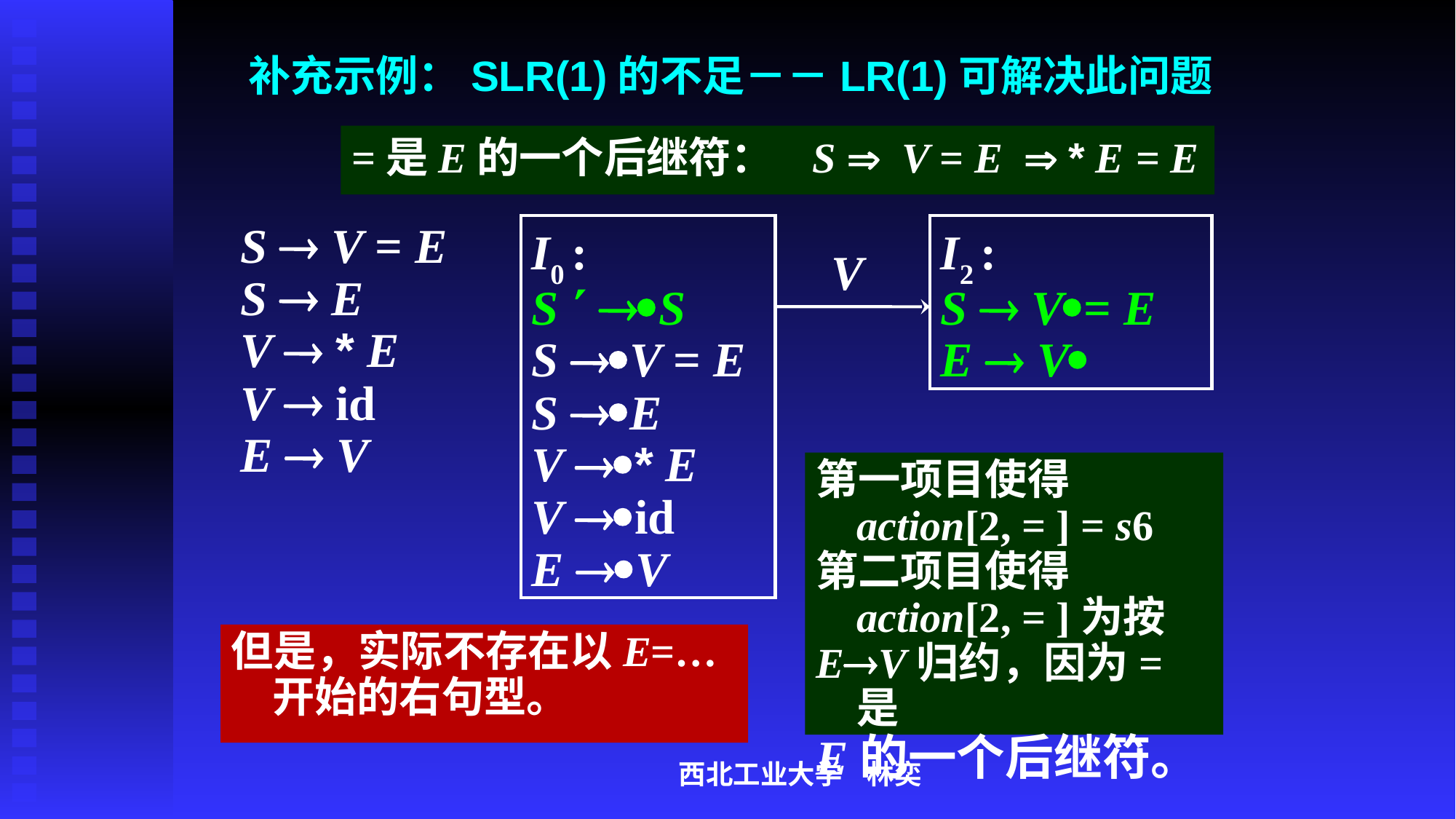

# 补充示例：SLR(1)的不足－－LR(1)可解决此问题
=是E的一个后继符：   S ⇒  V = E  ⇒ * E = E
S → V = E
S → E
V → * E
V → id
E → V
I0 :
S ′ →•S
S →•V = E
S →•E
V →•* E
V →•id
E →•V
I2 :
S → V•= E
E → V•
V

第一项目使得action[2, = ] = s6
第二项目使得
	action[2, = ]为按
E→V归约，因为=是
E的一个后继符。
但是，实际不存在以E=…开始的右句型。
西北工业大学    林奕
81